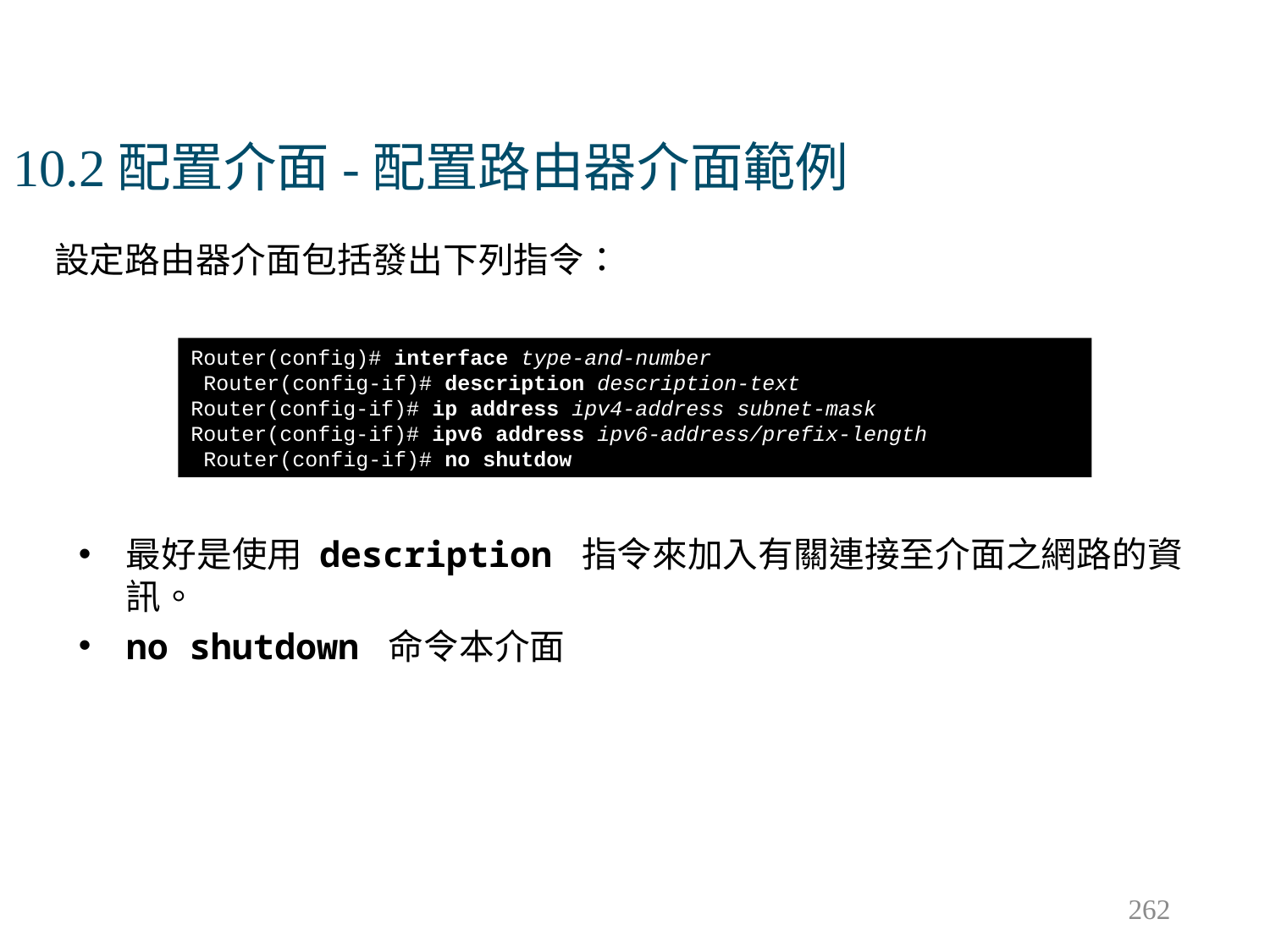

# 10.2配置介面-配置路由器介面範例
設定路由器介面包括發出下列指令：
Router(config)# interface type-and-number
 Router(config-if)# description description-text
Router(config-if)# ip address ipv4-address subnet-mask
Router(config-if)# ipv6 address ipv6-address/prefix-length
 Router(config-if)# no shutdow
最好是使用 description 指令來加入有關連接至介面之網路的資訊。
no shutdown 命令本介面
262